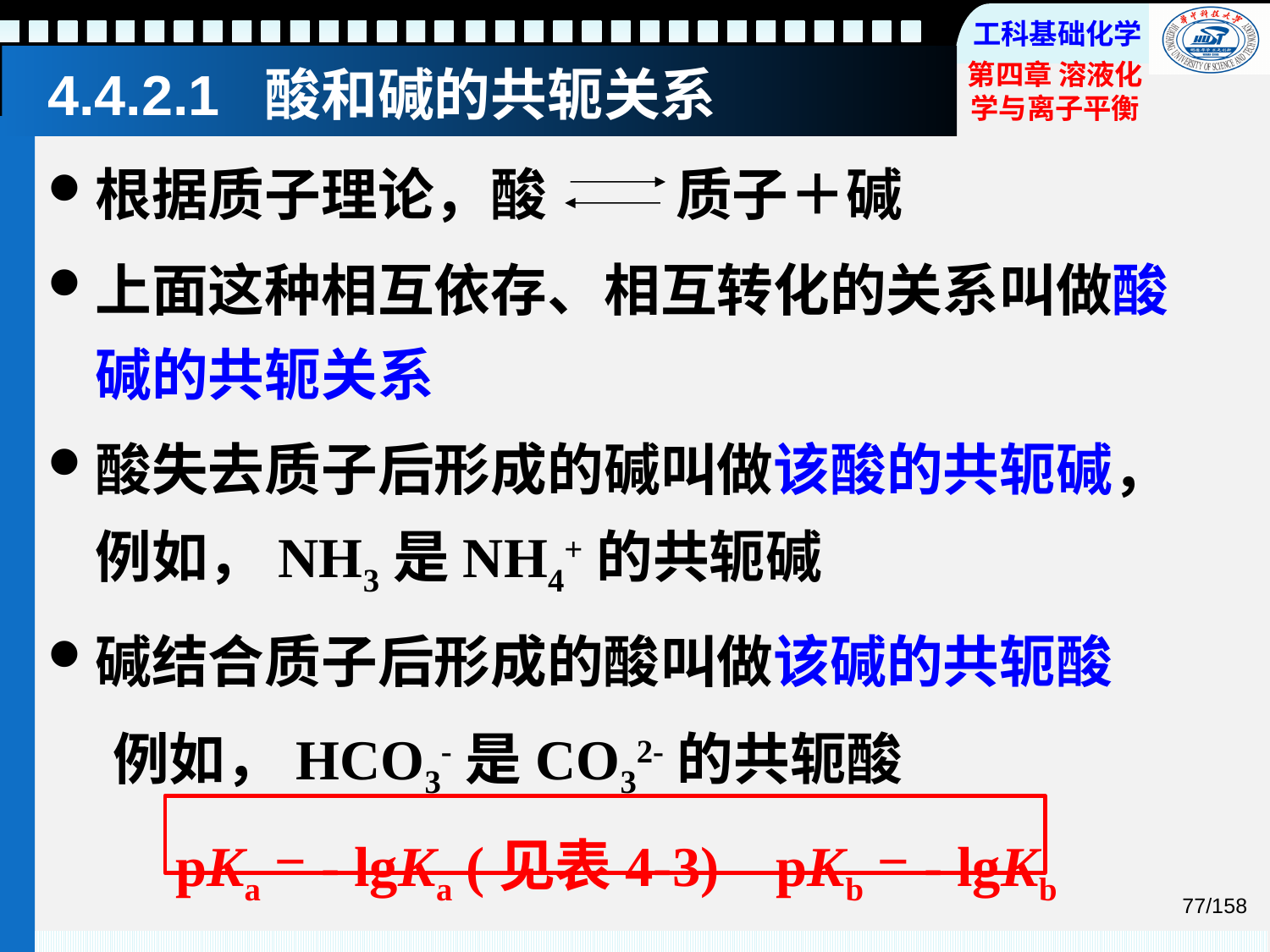

# 4.4.2.1  酸和碱的共轭关系
根据质子理论，酸          质子＋碱
上面这种相互依存、相互转化的关系叫做酸碱的共轭关系
酸失去质子后形成的碱叫做该酸的共轭碱，例如，NH3是NH4+的共轭碱
碱结合质子后形成的酸叫做该碱的共轭酸
    例如，HCO3-是CO32-的共轭酸
         pKa = - lgKa (见表4-3)    pKb = - lgKb